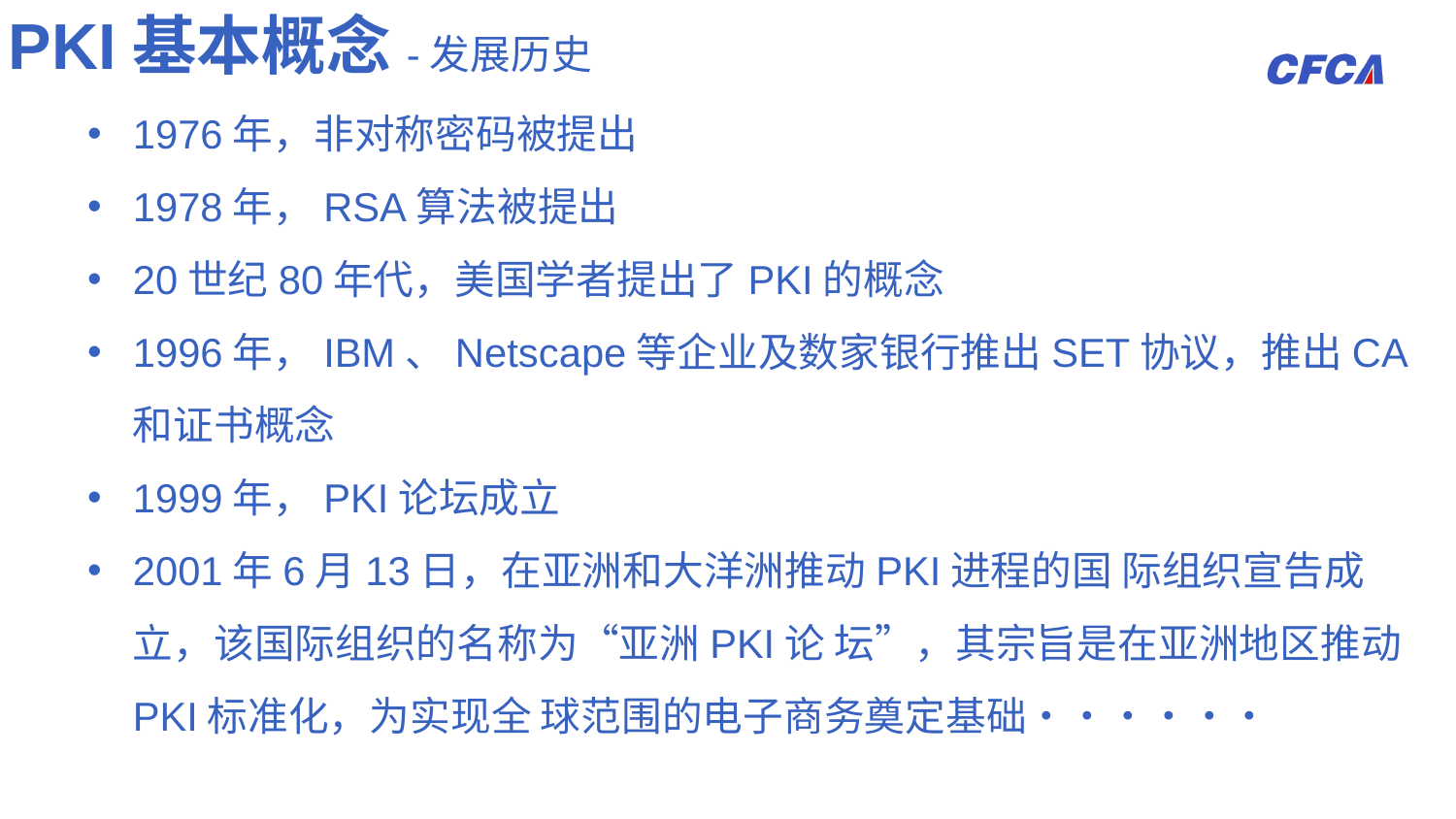

PKI基本概念-发展历史
1976年，非对称密码被提出
1978年，RSA算法被提出
20世纪80年代，美国学者提出了PKI的概念
1996年，IBM、Netscape等企业及数家银行推出SET协议，推出CA和证书概念
1999年，PKI论坛成立
2001年6月13日，在亚洲和大洋洲推动PKI进程的国 际组织宣告成立，该国际组织的名称为“亚洲PKI论 坛”，其宗旨是在亚洲地区推动PKI标准化，为实现全 球范围的电子商务奠定基础••••••